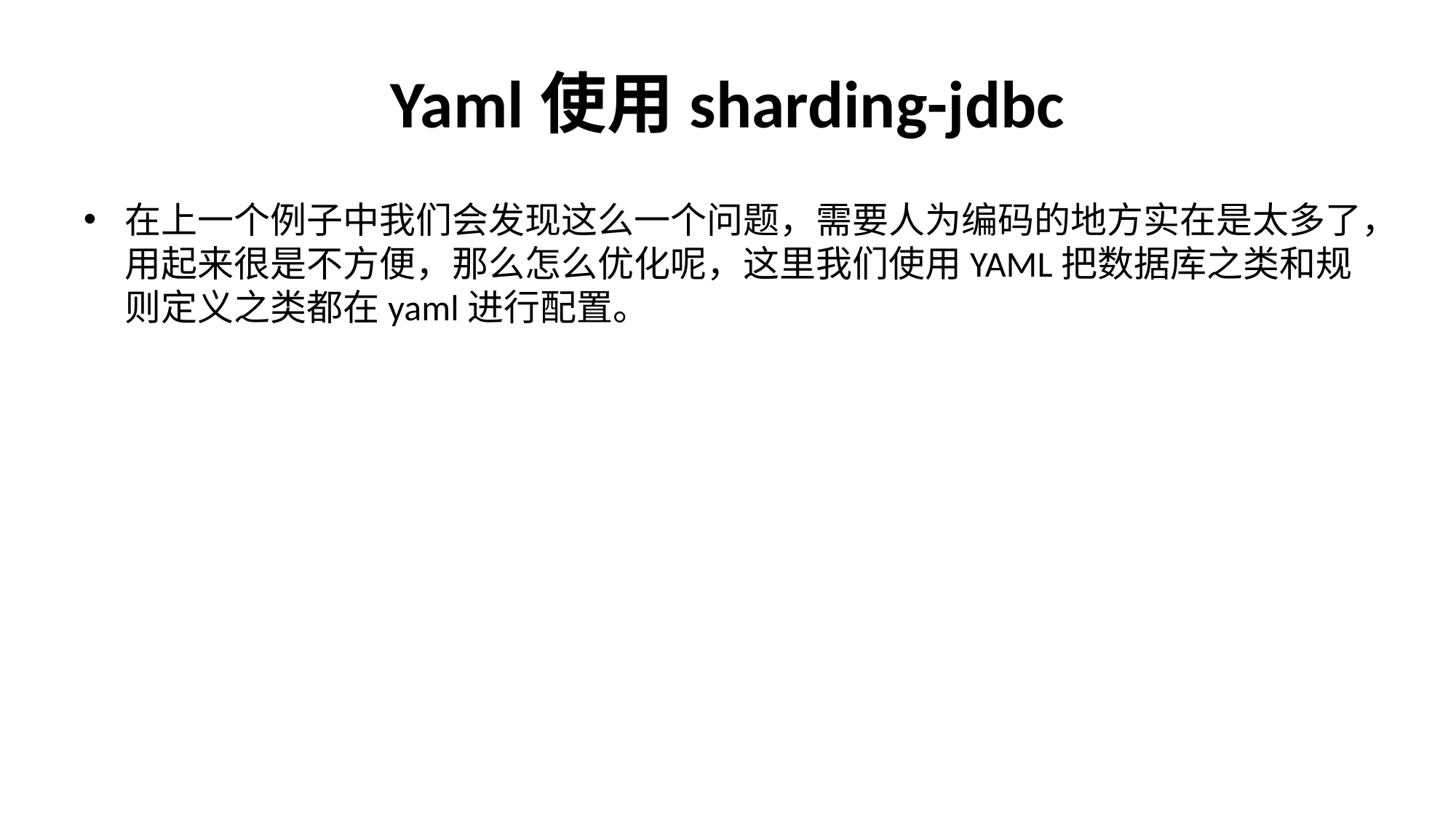

# Yaml使用sharding-jdbc
在上一个例子中我们会发现这么一个问题，需要人为编码的地方实在是太多了，用起来很是不方便，那么怎么优化呢，这里我们使用YAML把数据库之类和规则定义之类都在yaml进行配置。